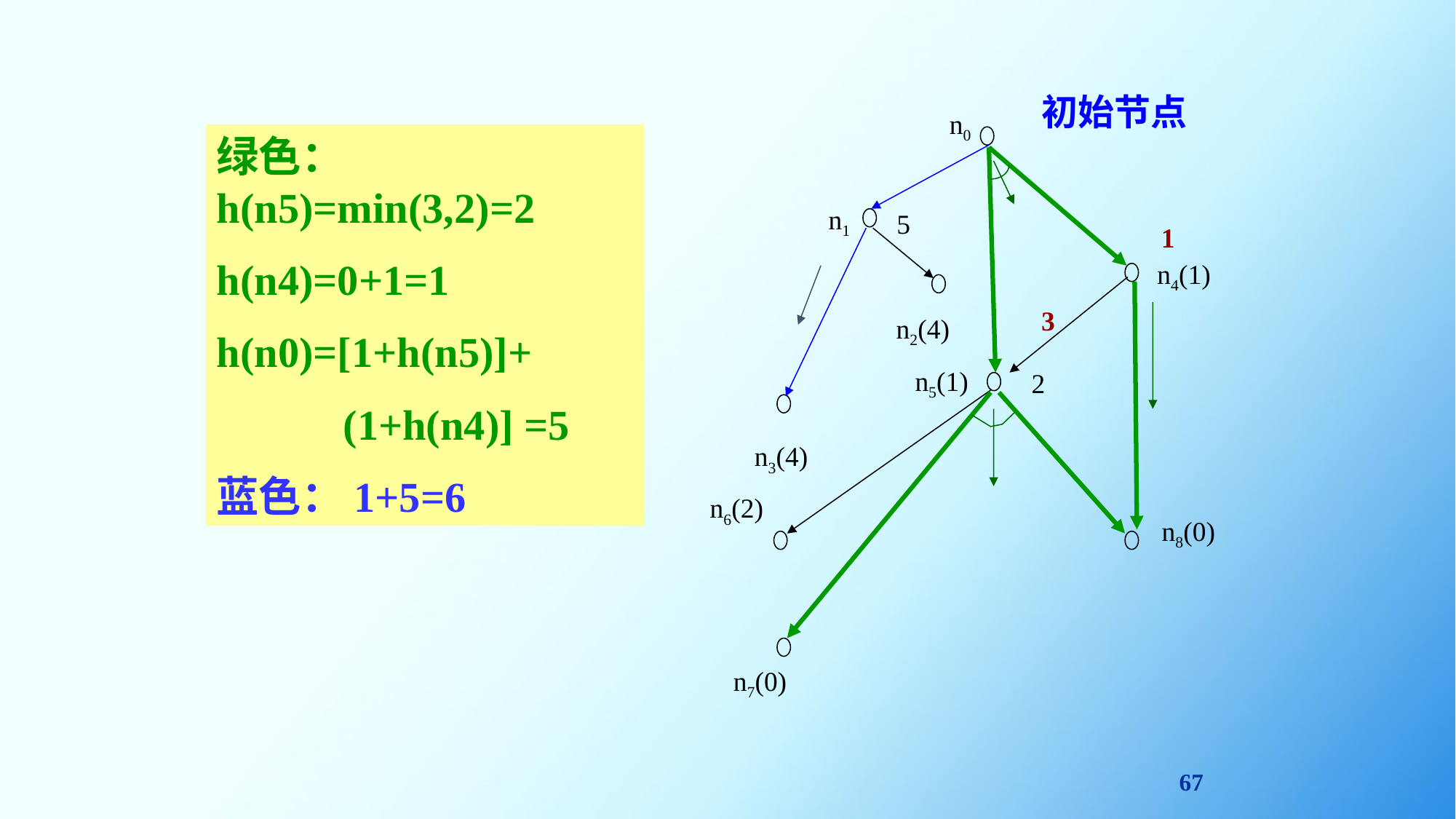

初始节点
n0
绿色：h(n5)=min(3,2)=2
h(n4)=0+1=1
h(n0)=[1+h(n5)]+
            (1+h(n4)] =5
蓝色：1+5=6

n1
5

1

n4(1)

3

n2(4)
n5(1)
2

n6(2)
n8(0)

n7(0)

n3(4)
67